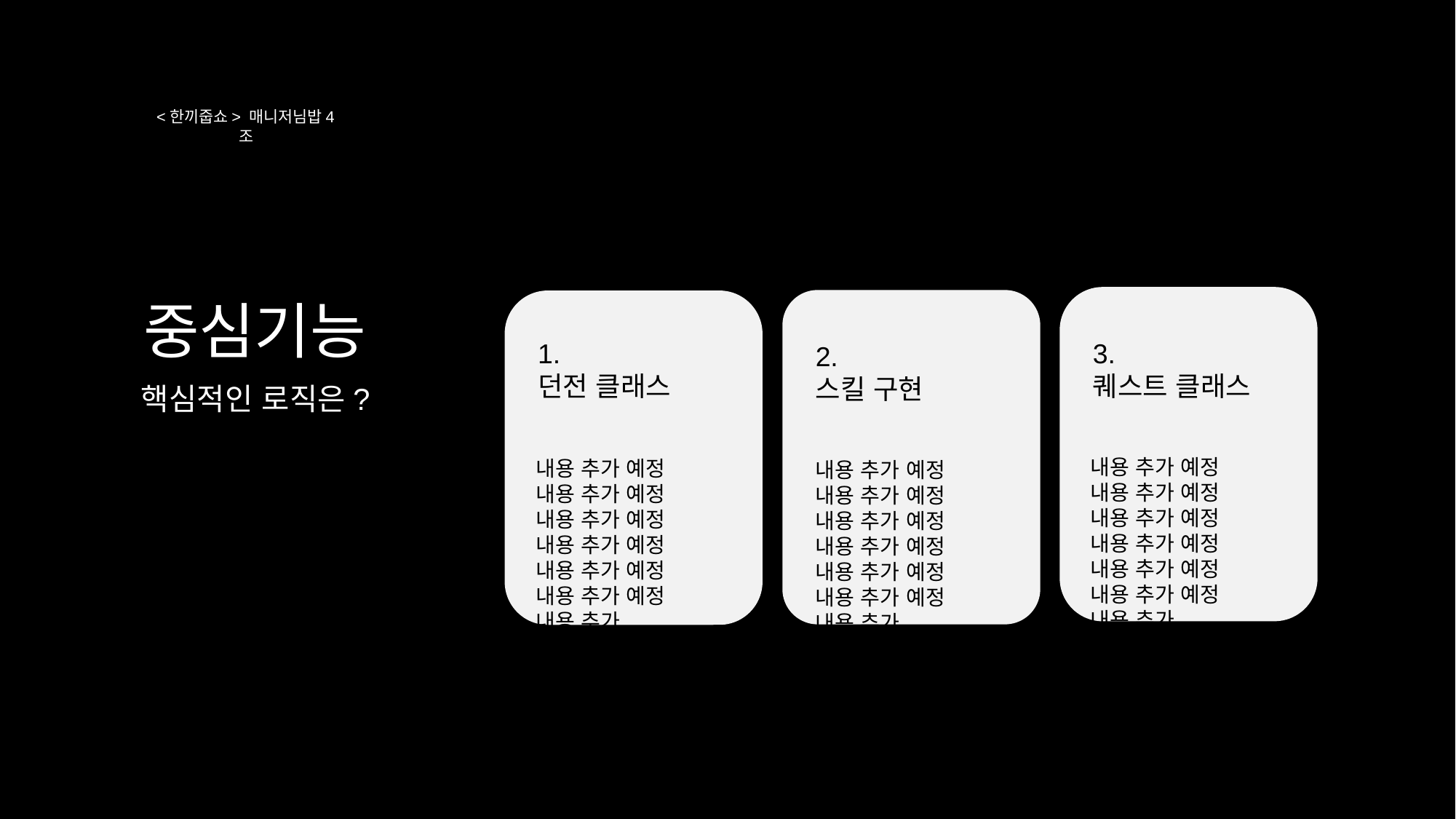

<한끼줍쇼> 매니저님밥4조
중심기능

3.
퀘스트 클래스
내용 추가 예정 내용 추가 예정 내용 추가 예정 내용 추가 예정
내용 추가 예정 내용 추가 예정 내용 추가

2.
스킬 구현
내용 추가 예정 내용 추가 예정 내용 추가 예정 내용 추가 예정
내용 추가 예정 내용 추가 예정 내용 추가

1.
던전 클래스
핵심적인 로직은?
내용 추가 예정 내용 추가 예정 내용 추가 예정 내용 추가 예정
내용 추가 예정 내용 추가 예정 내용 추가